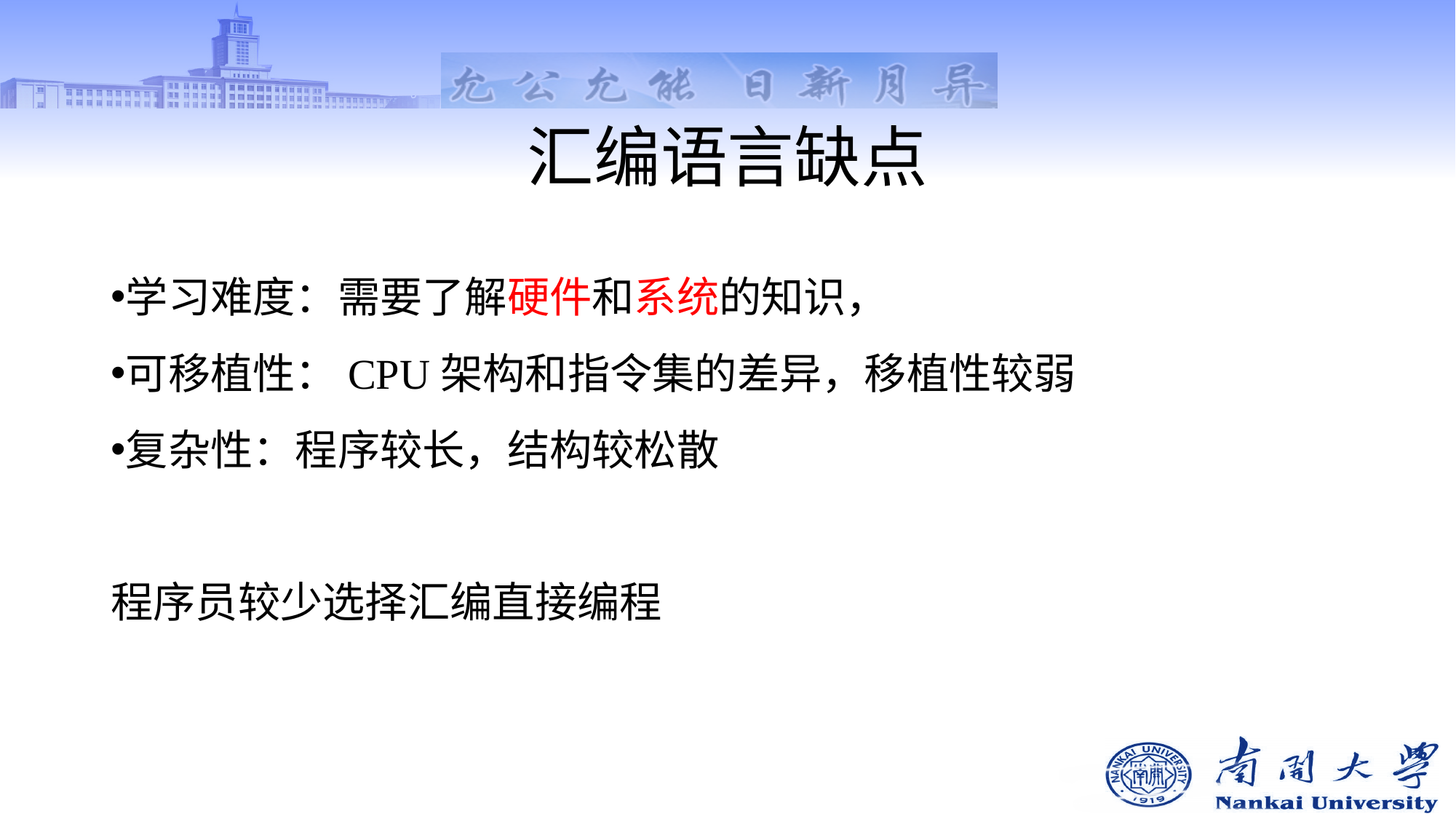

# 汇编语言缺点
学习难度：需要了解硬件和系统的知识，
可移植性：CPU架构和指令集的差异，移植性较弱
复杂性：程序较长，结构较松散

程序员较少选择汇编直接编程